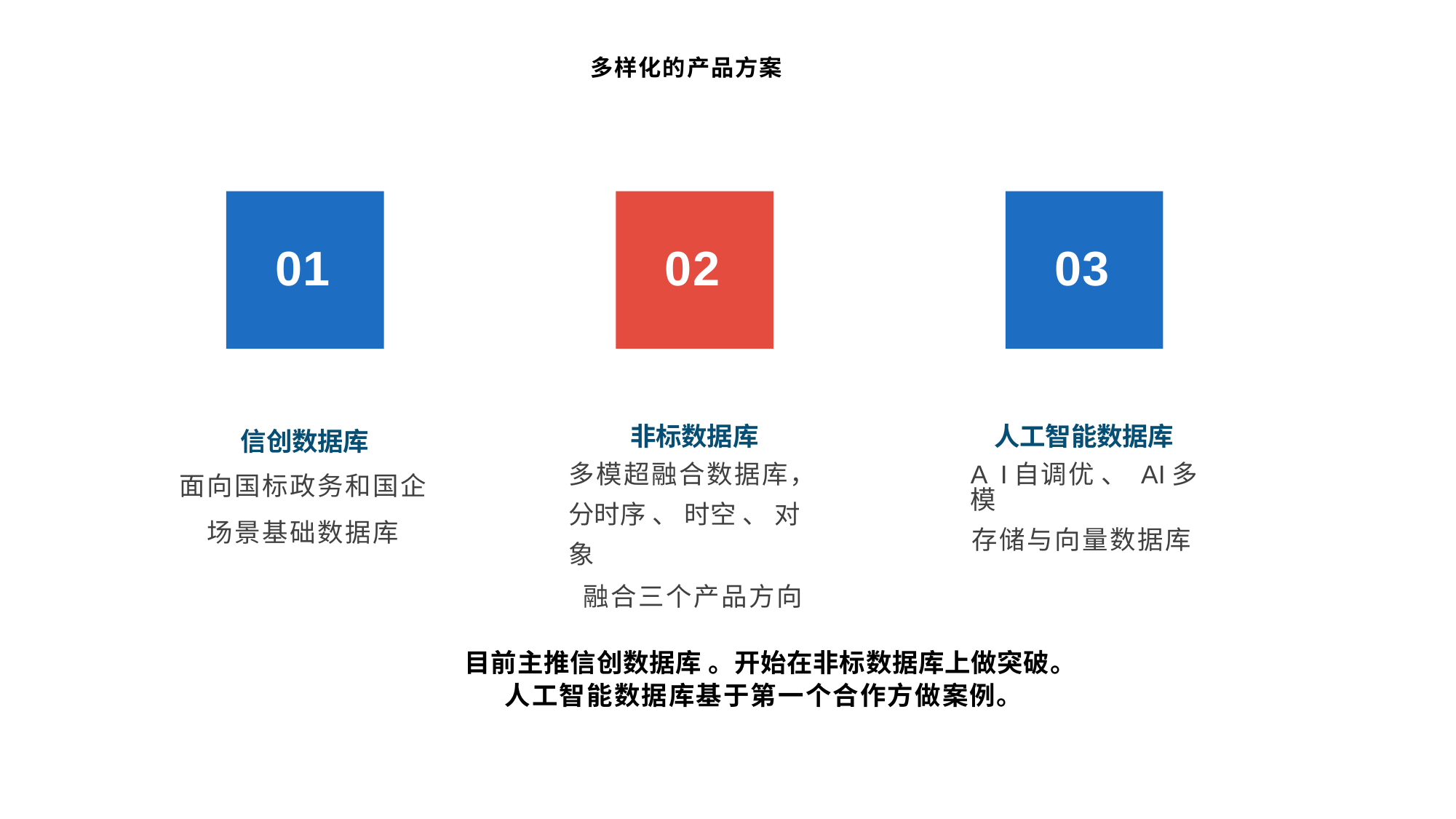

多样化的产品方案

01

02

03

人工智能数据库
A I自调优 、 AI多模
存储与向量数据库

非标数据库
多模超融合数据库，
分时序 、 时空 、 对象

融合三个产品方向

信创数据库
面向国标政务和国企
场景基础数据库

目前主推信创数据库 。开始在非标数据库上做突破。
人工智能数据库基于第一个合作方做案例。